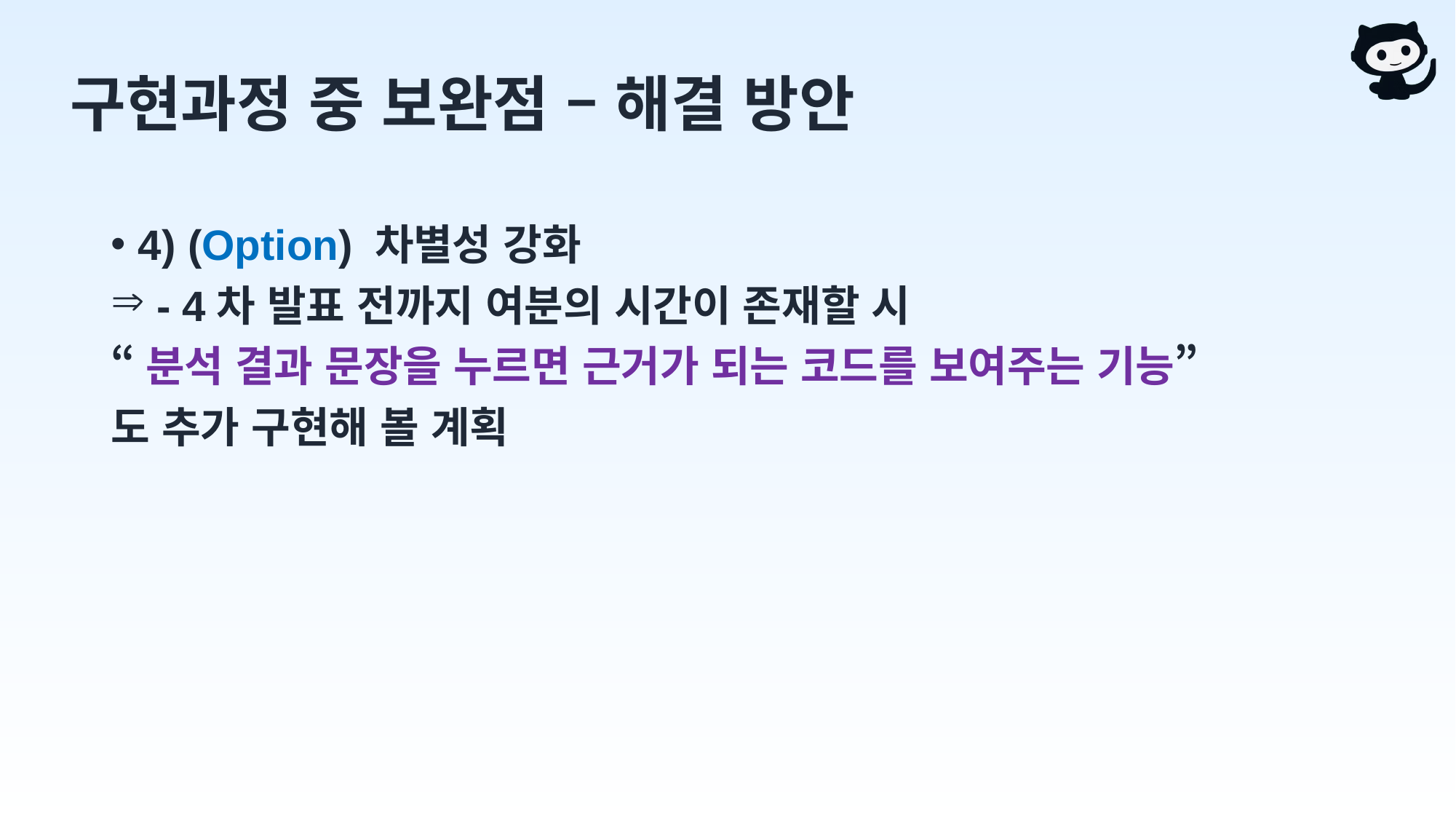

# 구현과정 중 보완점 – 해결 방안
4) (Option) 차별성 강화
 - 4차 발표 전까지 여분의 시간이 존재할 시
“분석 결과 문장을 누르면 근거가 되는 코드를 보여주는 기능”
도 추가 구현해 볼 계획